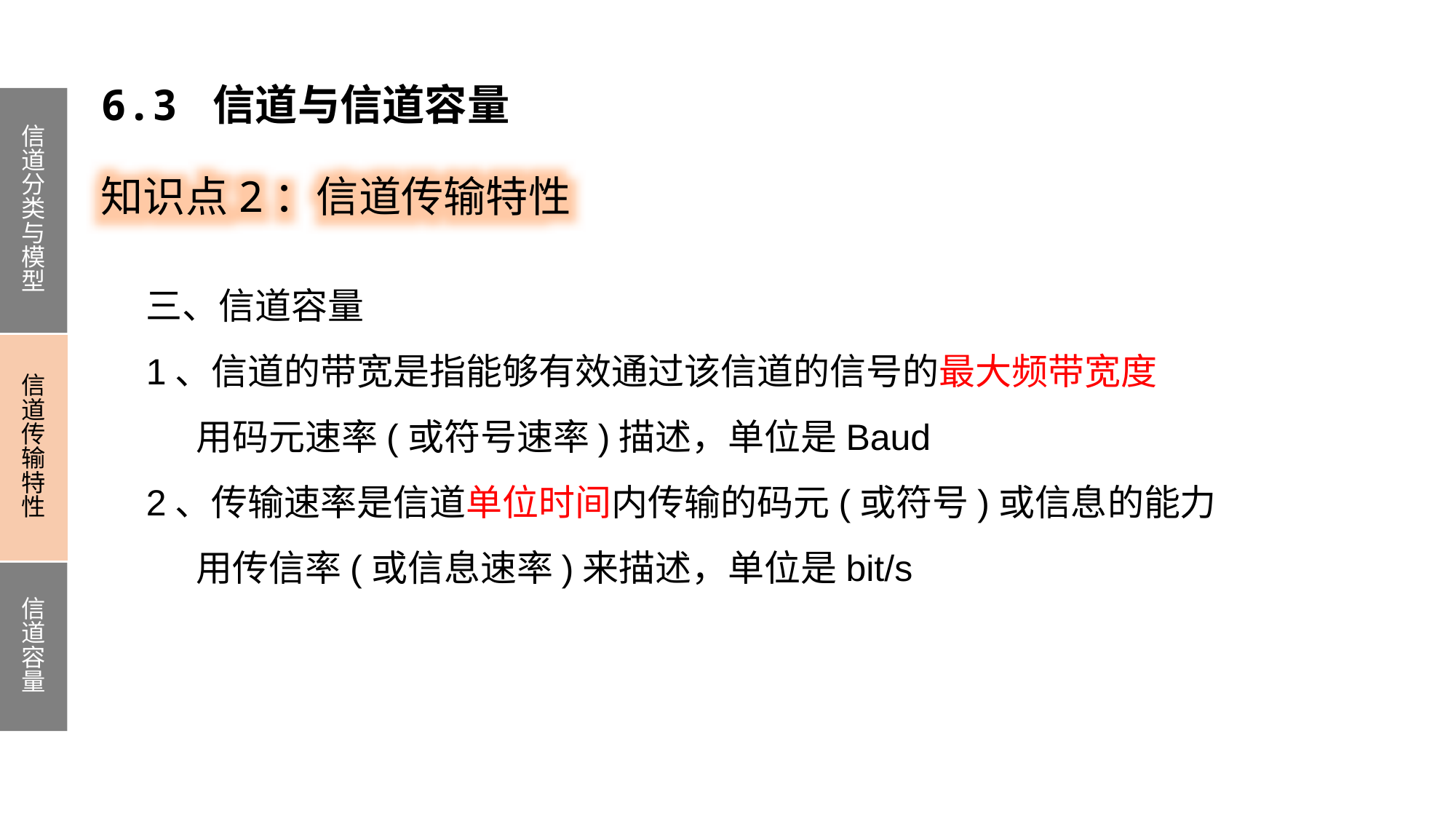

6.3 信道与信道容量
信道分类与模型
信道传输特性
信道容量
知识点2：信道传输特性
三、信道容量
1、信道的带宽是指能够有效通过该信道的信号的最大频带宽度
     用码元速率(或符号速率)描述，单位是Baud
2、传输速率是信道单位时间内传输的码元(或符号)或信息的能力
     用传信率(或信息速率)来描述，单位是bit/s